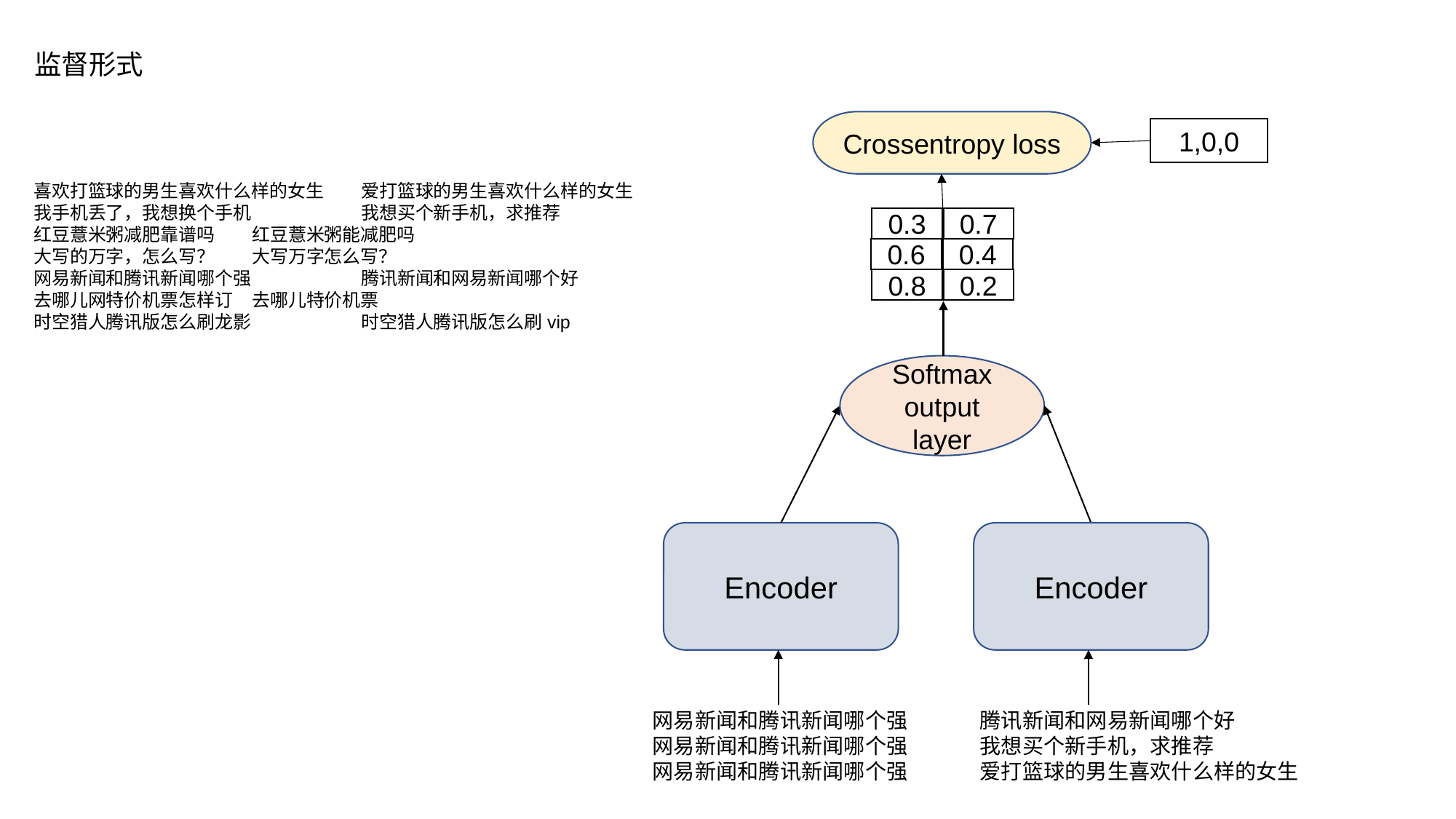

监督形式
Crossentropy loss
1,0,0
喜欢打篮球的男生喜欢什么样的女生	爱打篮球的男生喜欢什么样的女生
我手机丢了，我想换个手机	我想买个新手机，求推荐
红豆薏米粥减肥靠谱吗	红豆薏米粥能减肥吗
大写的万字，怎么写？	大写万字怎么写？
网易新闻和腾讯新闻哪个强	腾讯新闻和网易新闻哪个好
去哪儿网特价机票怎样订	去哪儿特价机票
时空猎人腾讯版怎么刷龙影	时空猎人腾讯版怎么刷vip
0.3
0.7
0.6
0.4
0.8
0.2
Softmax output layer
Encoder
Encoder
网易新闻和腾讯新闻哪个强	腾讯新闻和网易新闻哪个好
网易新闻和腾讯新闻哪个强	我想买个新手机，求推荐
网易新闻和腾讯新闻哪个强	爱打篮球的男生喜欢什么样的女生